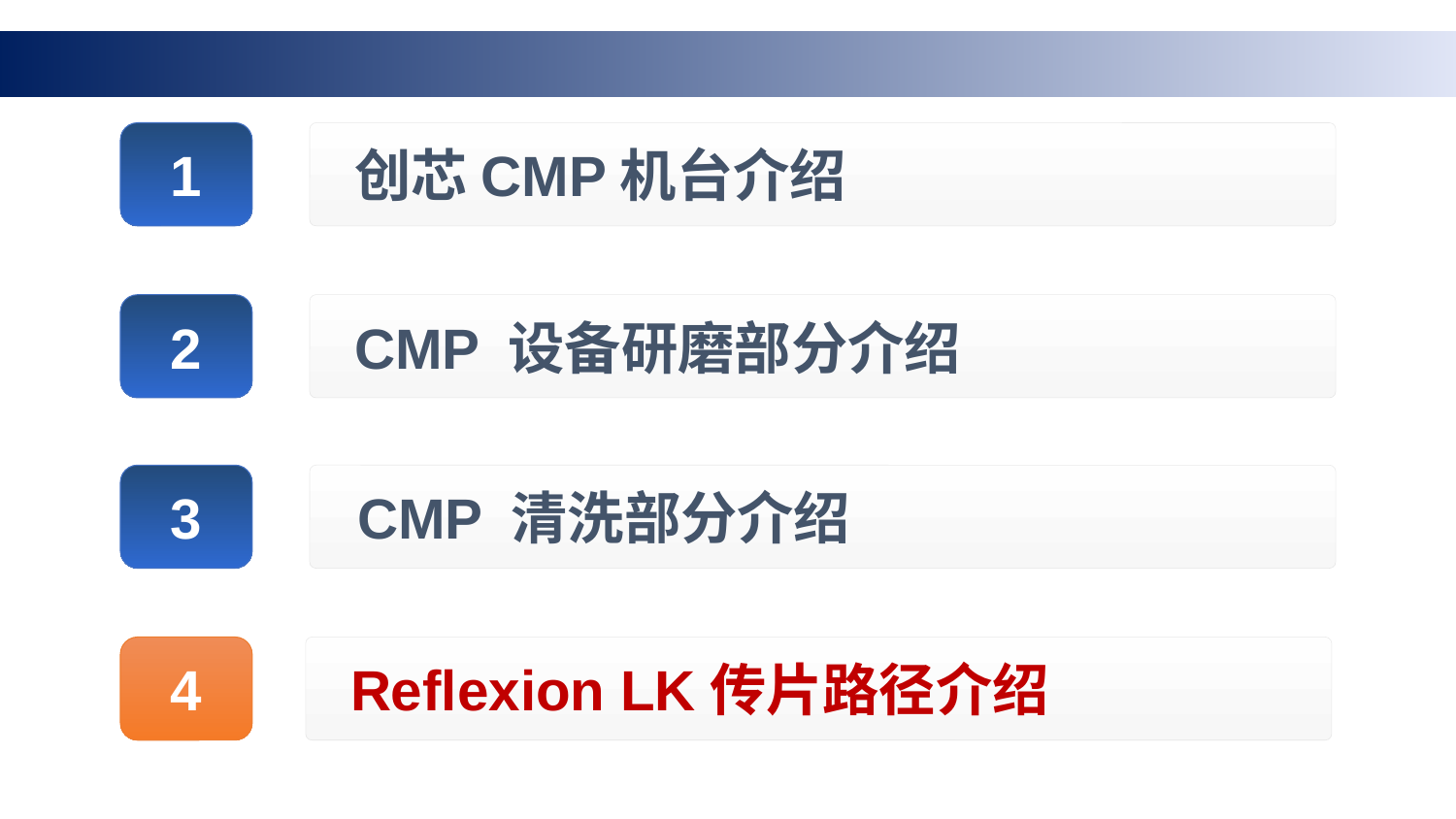

1
创芯CMP机台介绍
2
CMP 设备研磨部分介绍
3
  CMP 清洗部分介绍
4
Reflexion LK传片路径介绍